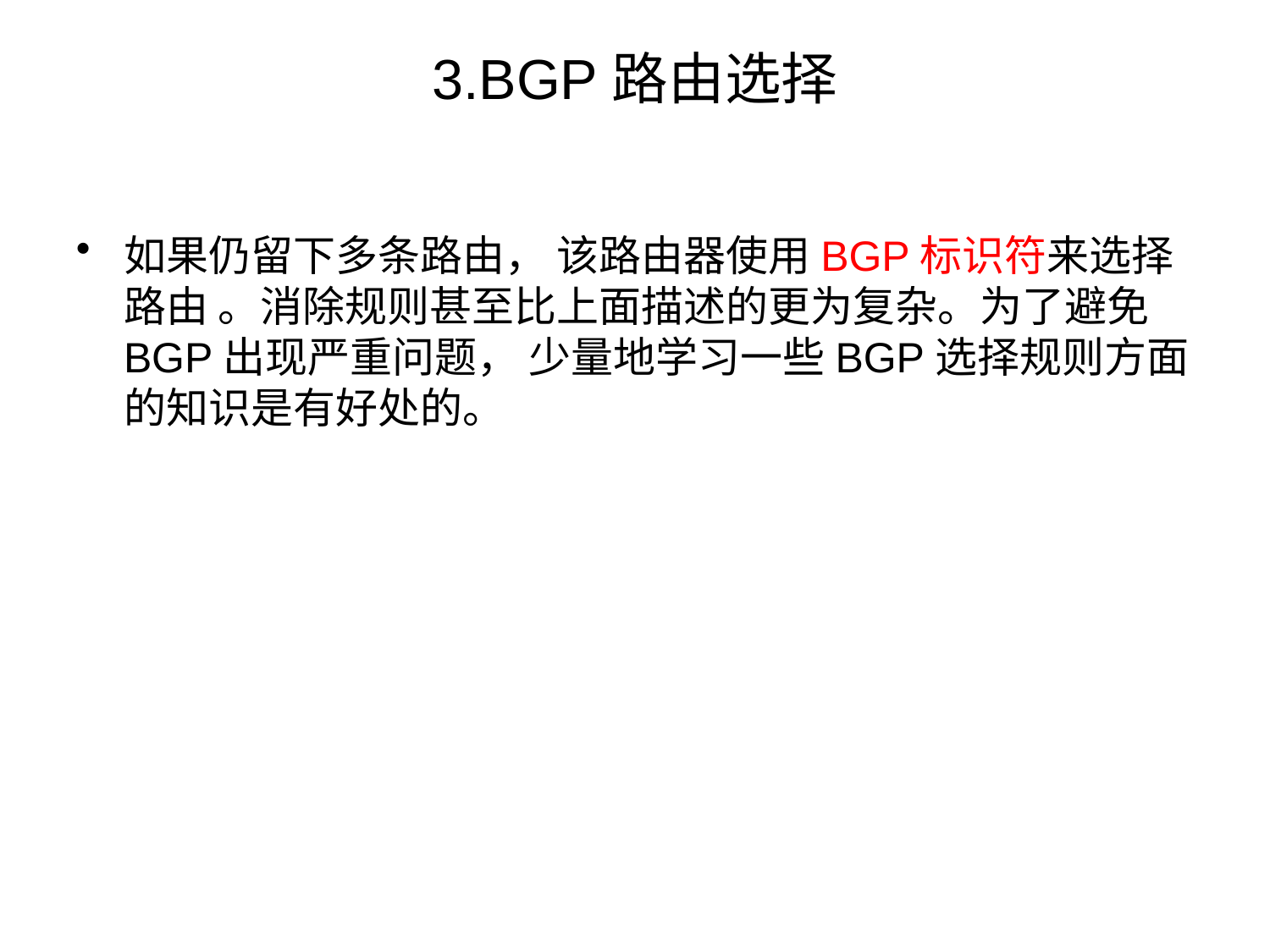

# 3.BGP路由选择
如果仍留下多条路由， 该路由器使用BGP标识符来选择路由 。消除规则甚至比上面描述的更为复杂。为了避免BGP出现严重问题， 少量地学习一些BGP选择规则方面的知识是有好处的。